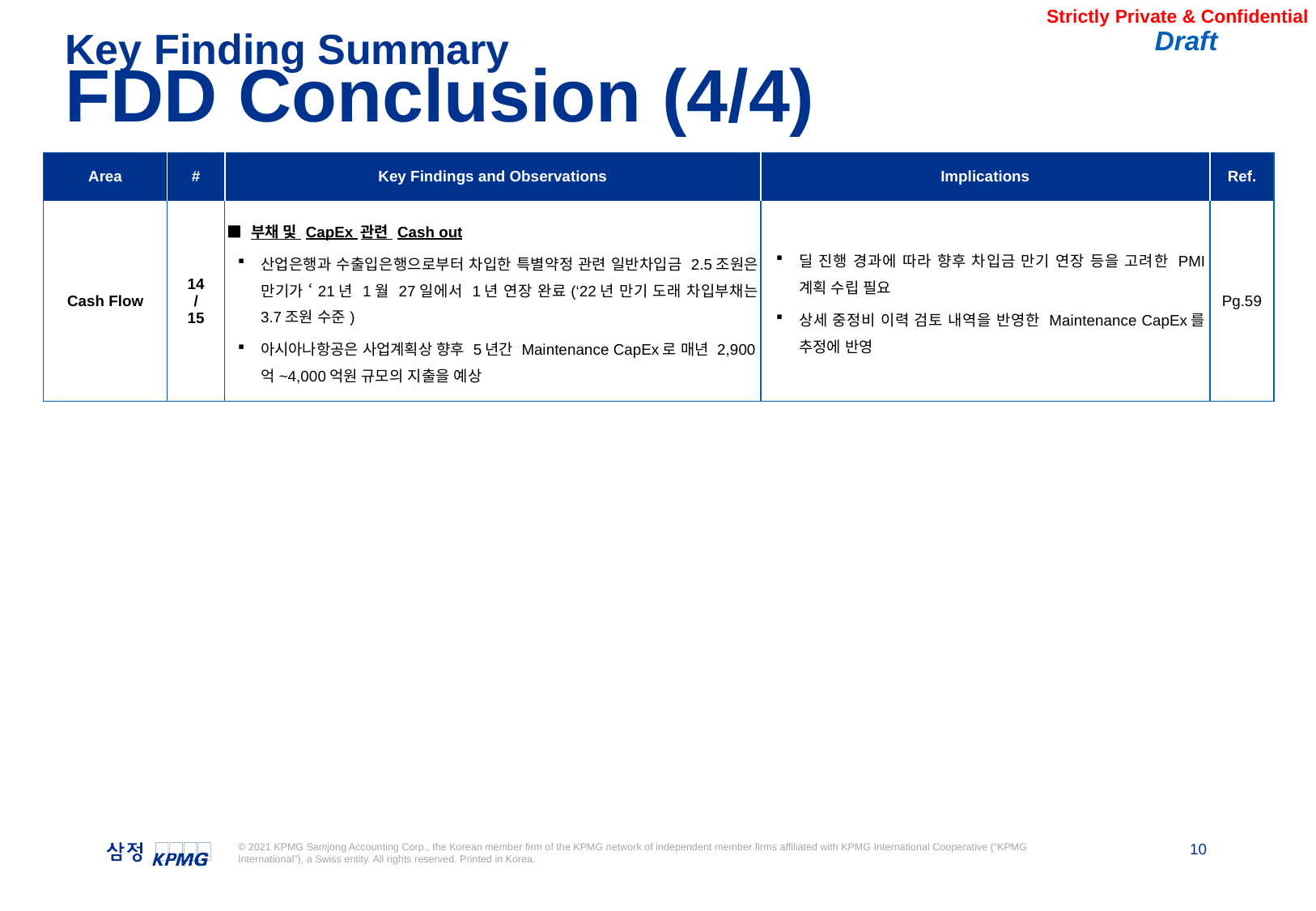

Key Finding Summary
FDD Conclusion (4/4)
| Area | # | Key Findings and Observations | Implications | Ref. |
| --- | --- | --- | --- | --- |
| Cash Flow | 14 / 15 | ■ 부채 및 CapEx 관련 Cash out 산업은행과 수출입은행으로부터 차입한 특별약정 관련 일반차입금 2.5조원은 만기가 ‘21년 1월 27일에서 1년 연장 완료(‘22년 만기 도래 차입부채는 3.7조원 수준) 아시아나항공은 사업계획상 향후 5년간 Maintenance CapEx로 매년 2,900억~4,000억원 규모의 지출을 예상 | 딜 진행 경과에 따라 향후 차입금 만기 연장 등을 고려한 PMI 계획 수립 필요 상세 중정비 이력 검토 내역을 반영한 Maintenance CapEx를 추정에 반영 | Pg.59 |